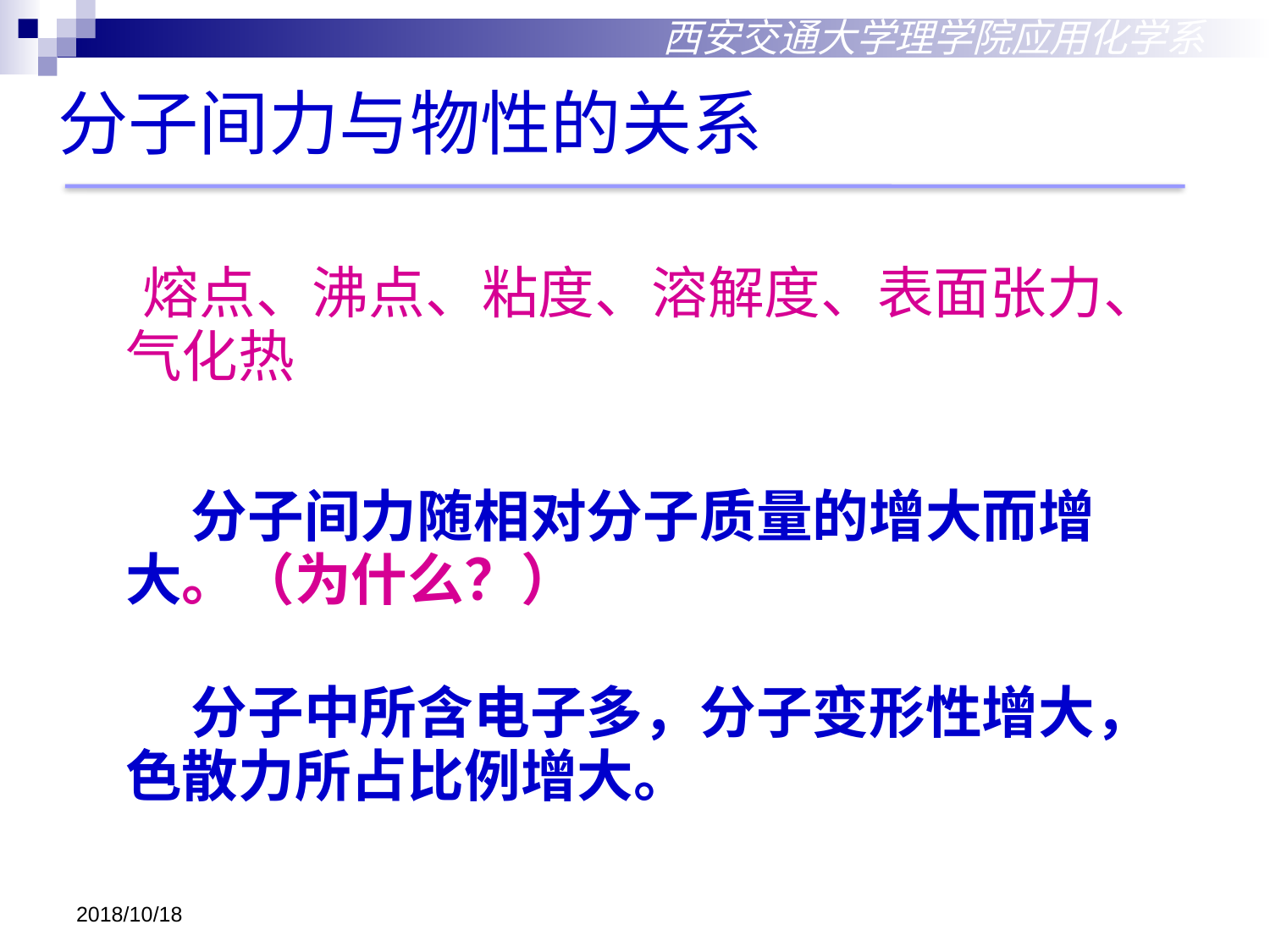

西安交通大学理学院应用化学系
# 分子间力与物性的关系

   熔点、沸点、粘度、溶解度、表面张力、气化热

      分子间力随相对分子质量的增大而增大。（为什么？）

      分子中所含电子多，分子变形性增大，色散力所占比例增大。
2018/10/18